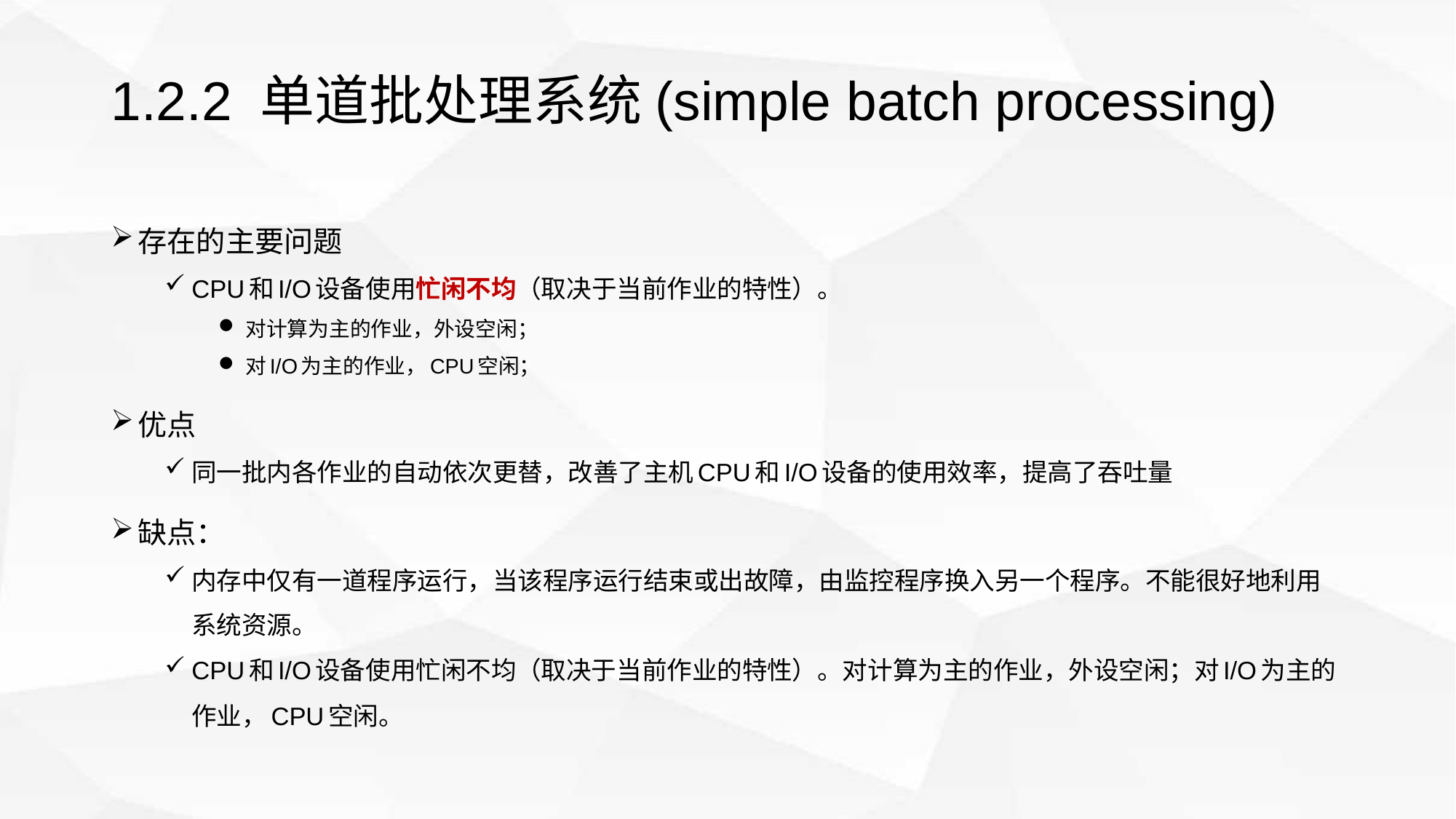

# 1.2.2 单道批处理系统(simple batch processing)
存在的主要问题
CPU和I/O设备使用忙闲不均（取决于当前作业的特性）。
对计算为主的作业，外设空闲；
对I/O为主的作业，CPU空闲；
优点
同一批内各作业的自动依次更替，改善了主机CPU和I/O设备的使用效率，提高了吞吐量
缺点：
内存中仅有一道程序运行，当该程序运行结束或出故障，由监控程序换入另一个程序。不能很好地利用系统资源。
CPU和I/O设备使用忙闲不均（取决于当前作业的特性）。对计算为主的作业，外设空闲；对I/O为主的作业，CPU空闲。